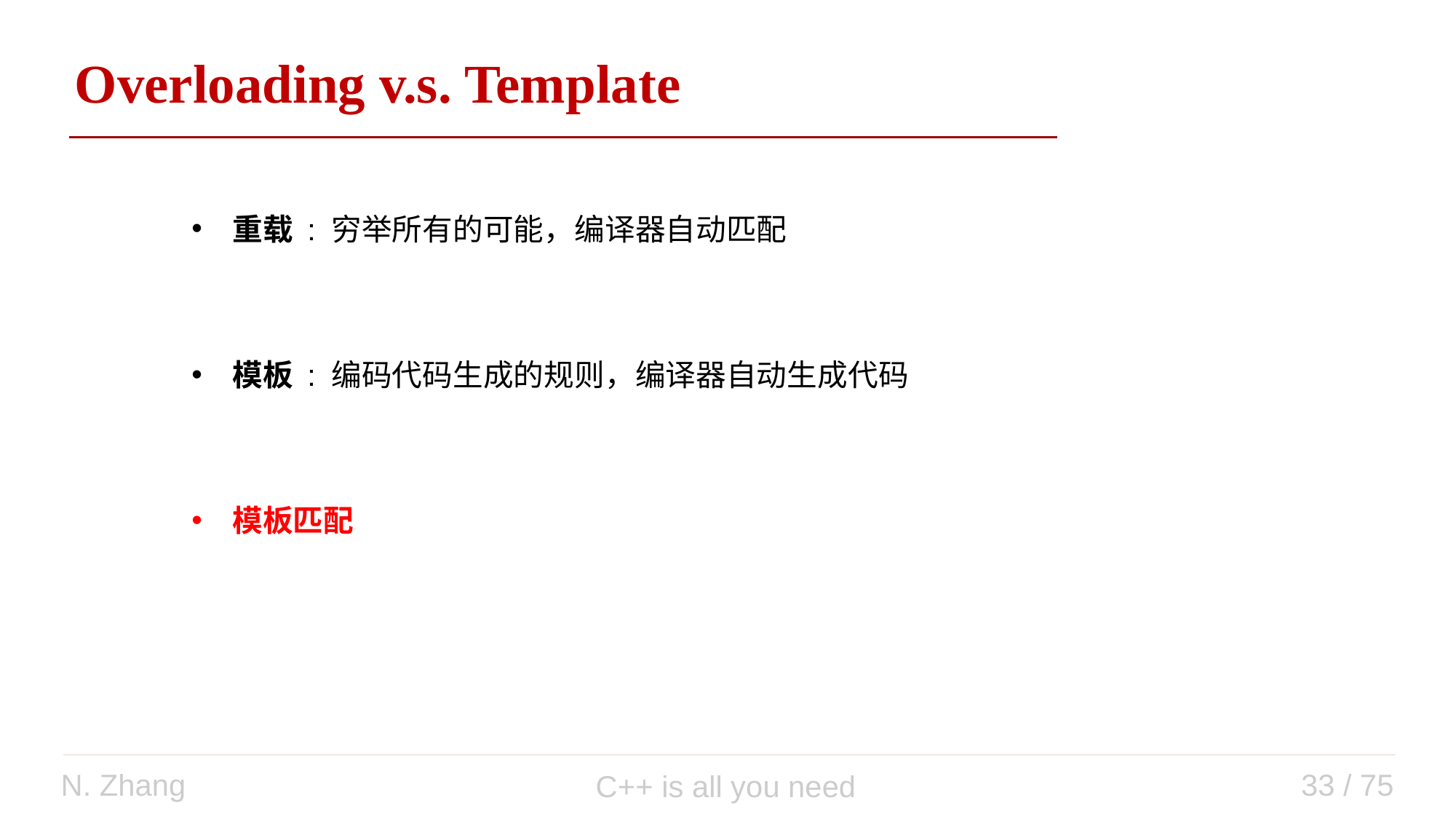

Overloading v.s. Template
重载 : 穷举所有的可能，编译器自动匹配

模板 : 编码代码生成的规则，编译器自动生成代码

模板匹配
N. Zhang
33 / 75
C++ is all you need